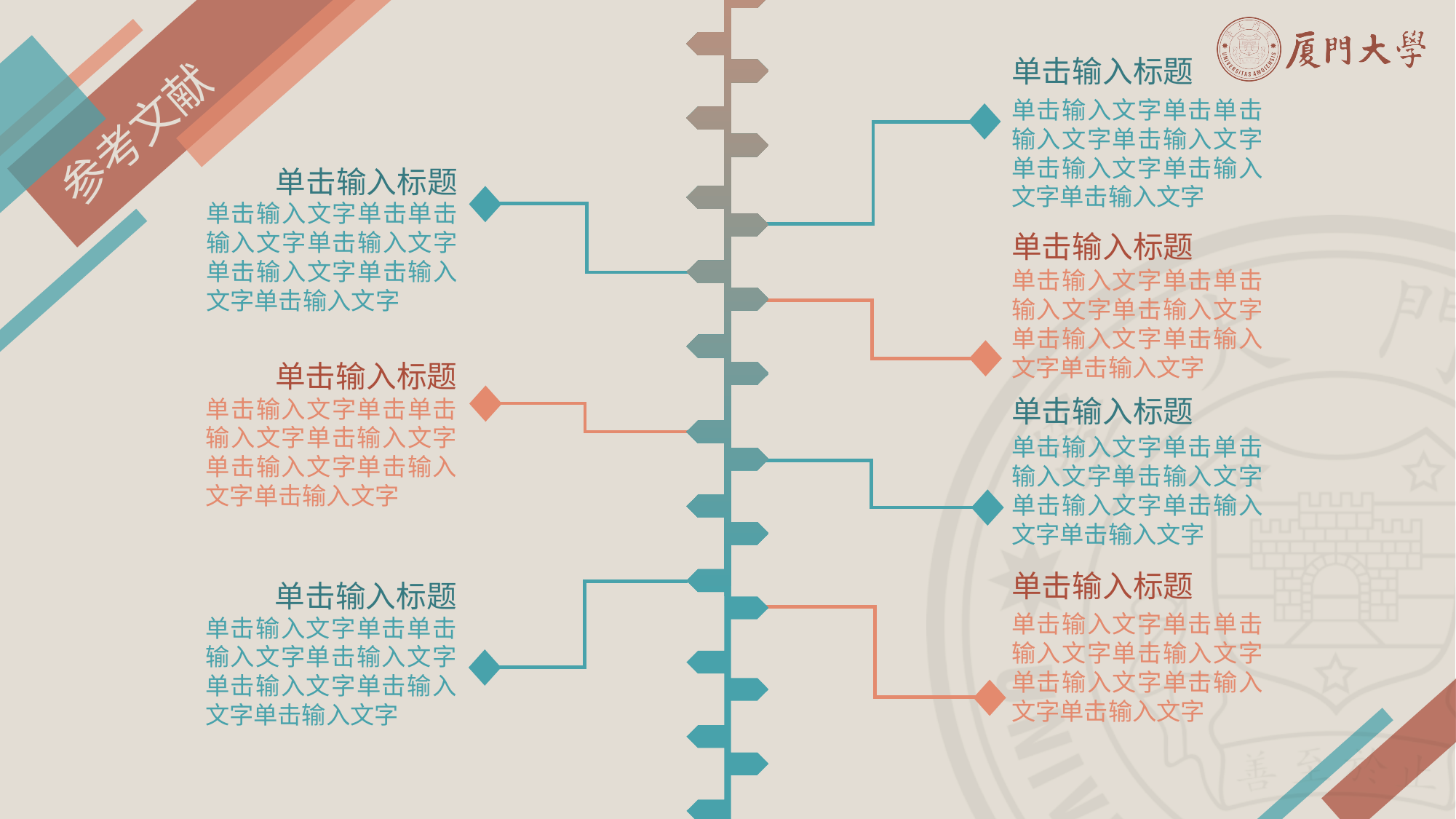

参考文献
单击输入标题
单击输入文字单击单击输入文字单击输入文字单击输入文字单击输入文字单击输入文字

单击输入标题
单击输入文字单击单击输入文字单击输入文字单击输入文字单击输入文字单击输入文字

单击输入标题
单击输入文字单击单击输入文字单击输入文字单击输入文字单击输入文字单击输入文字

单击输入标题
单击输入文字单击单击输入文字单击输入文字单击输入文字单击输入文字单击输入文字

单击输入标题
单击输入文字单击单击输入文字单击输入文字单击输入文字单击输入文字单击输入文字

单击输入标题
单击输入文字单击单击输入文字单击输入文字单击输入文字单击输入文字单击输入文字
单击输入标题
单击输入文字单击单击输入文字单击输入文字单击输入文字单击输入文字单击输入文字